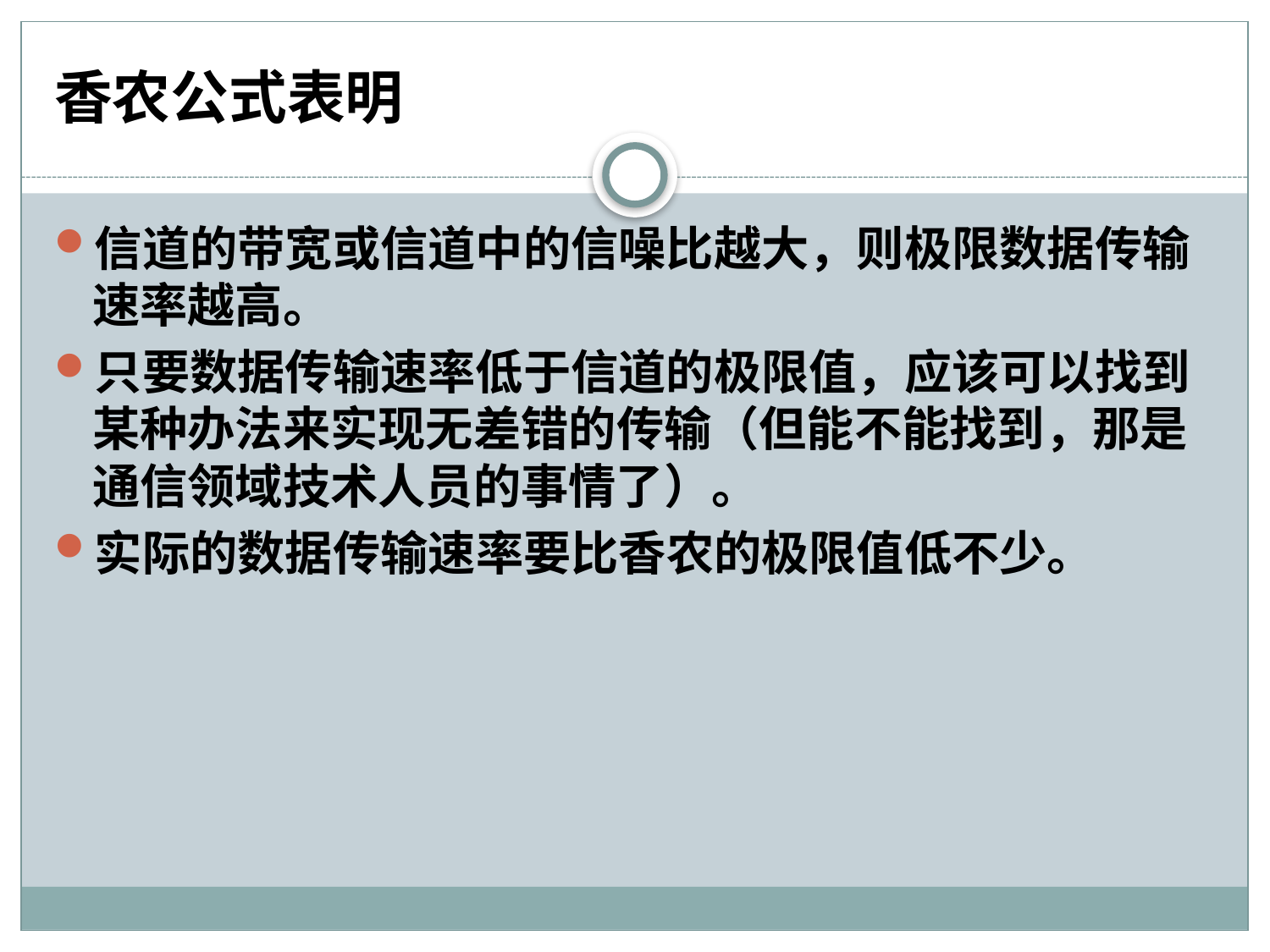

# 香农公式表明
信道的带宽或信道中的信噪比越大，则极限数据传输速率越高。
只要数据传输速率低于信道的极限值，应该可以找到某种办法来实现无差错的传输（但能不能找到，那是通信领域技术人员的事情了）。
实际的数据传输速率要比香农的极限值低不少。